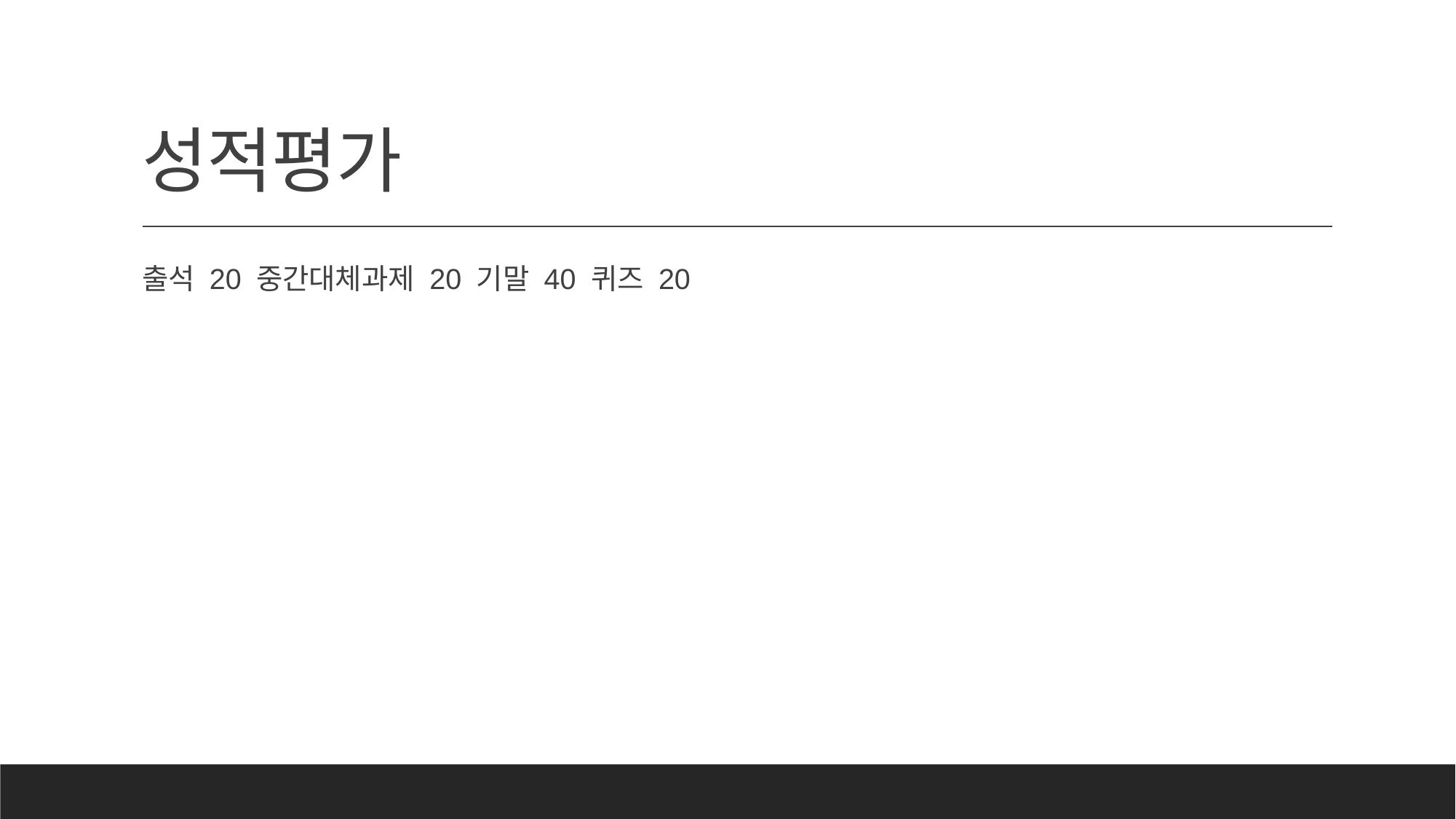

# 성적평가
출석 20 중간대체과제 20 기말 40 퀴즈 20